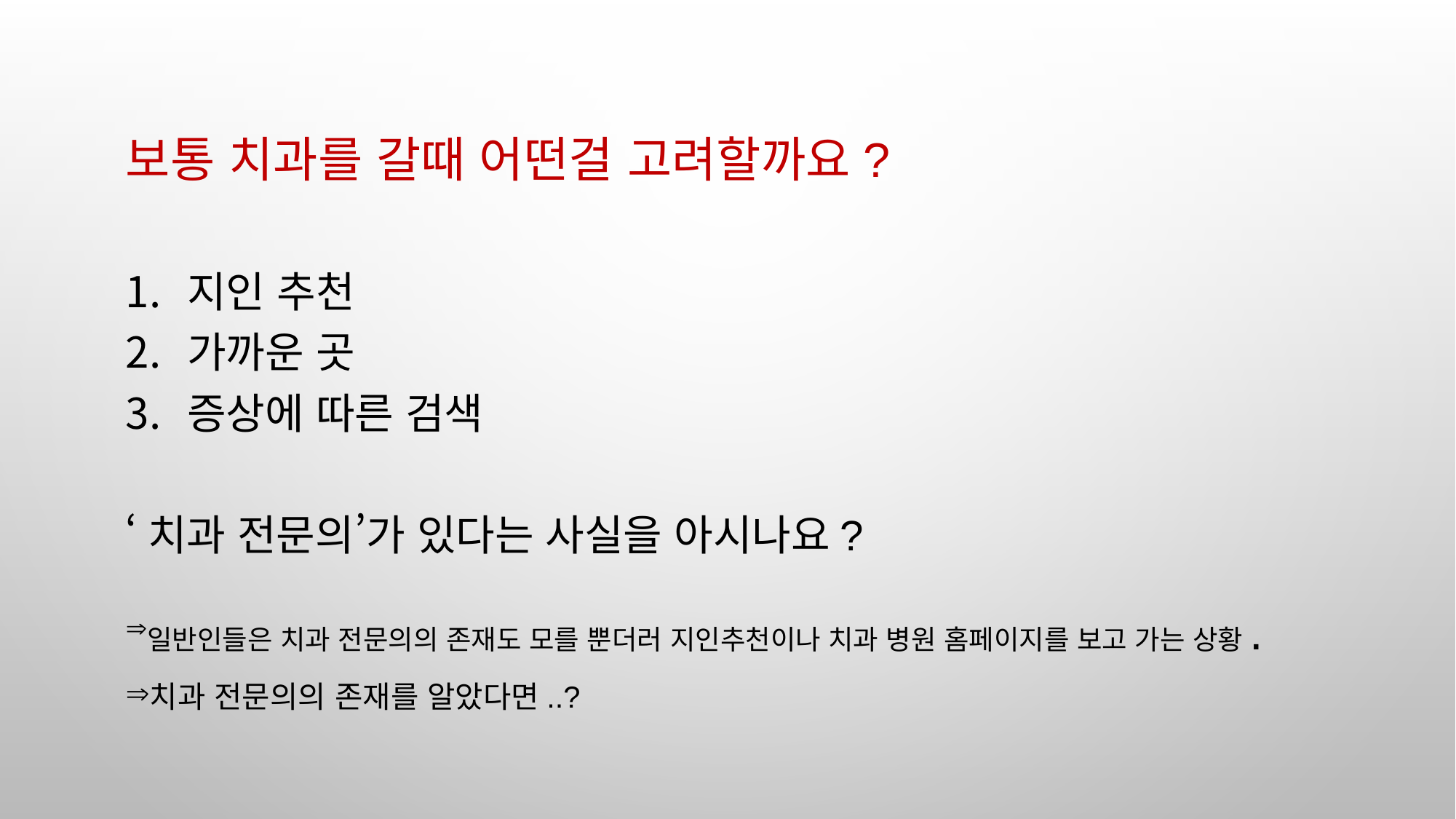

보통 치과를 갈때 어떤걸 고려할까요?

지인 추천
가까운 곳
증상에 따른 검색

‘치과 전문의’가 있다는 사실을 아시나요?

일반인들은 치과 전문의의 존재도 모를 뿐더러 지인추천이나 치과 병원 홈페이지를 보고 가는 상황.
치과 전문의의 존재를 알았다면..?